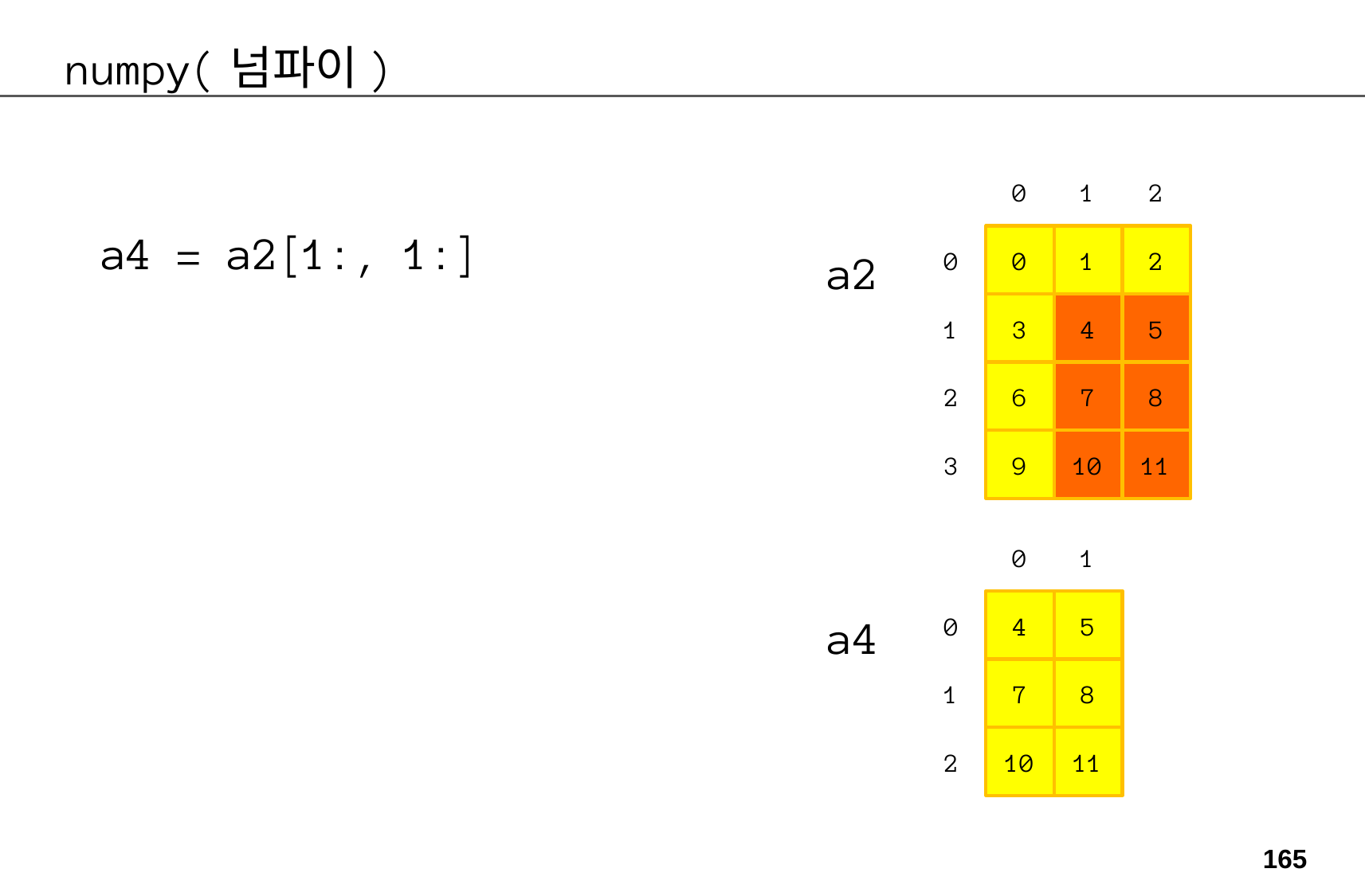

numpy(넘파이)
0
1
2
a4 = a2[1:, 1:]
0
0
1
2
a2
1
3
4
5
2
6
7
8
3
9
10
11
0
1
0
4
5
a4
1
7
8
2
10
11